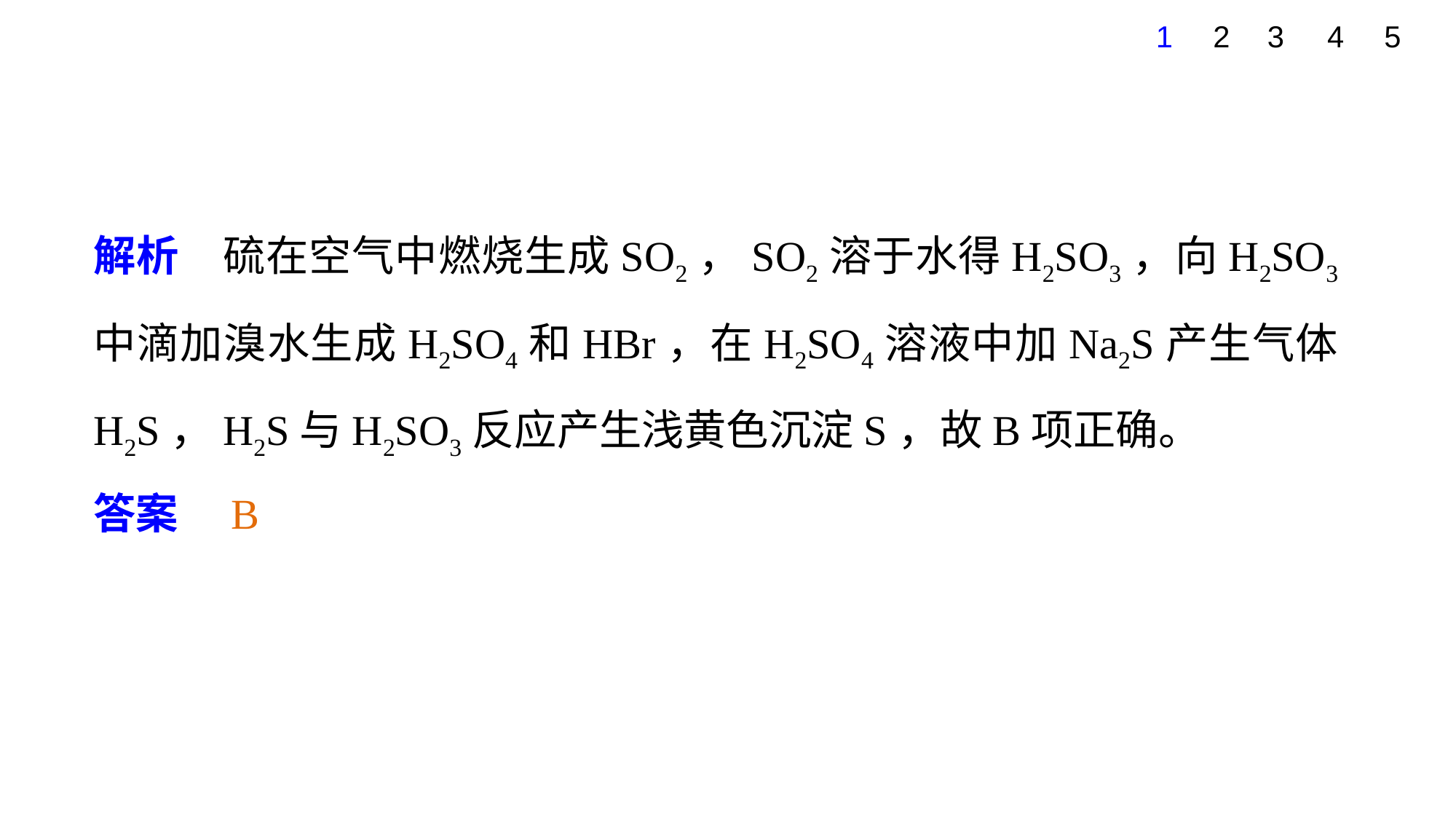

1
2
3
4
5
解析　硫在空气中燃烧生成SO2，SO2溶于水得H2SO3，向H2SO3中滴加溴水生成H2SO4和HBr，在H2SO4溶液中加Na2S产生气体H2S，H2S与H2SO3反应产生浅黄色沉淀S，故B项正确。
答案　B